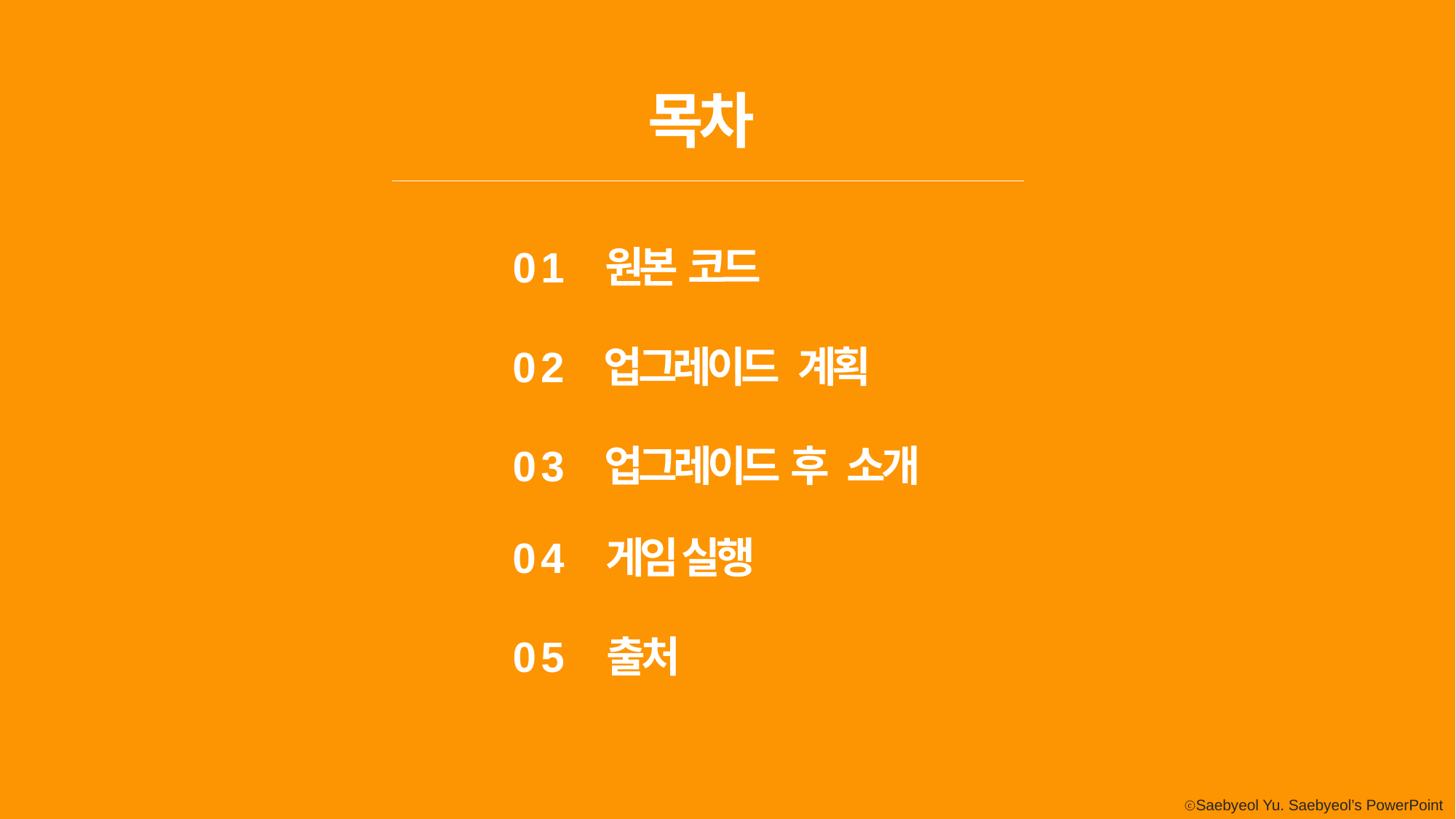

목차
01
원본  코드
02
업그레이드   계획
03
업그레이드  후   소개
04
게임 실행
05
출처